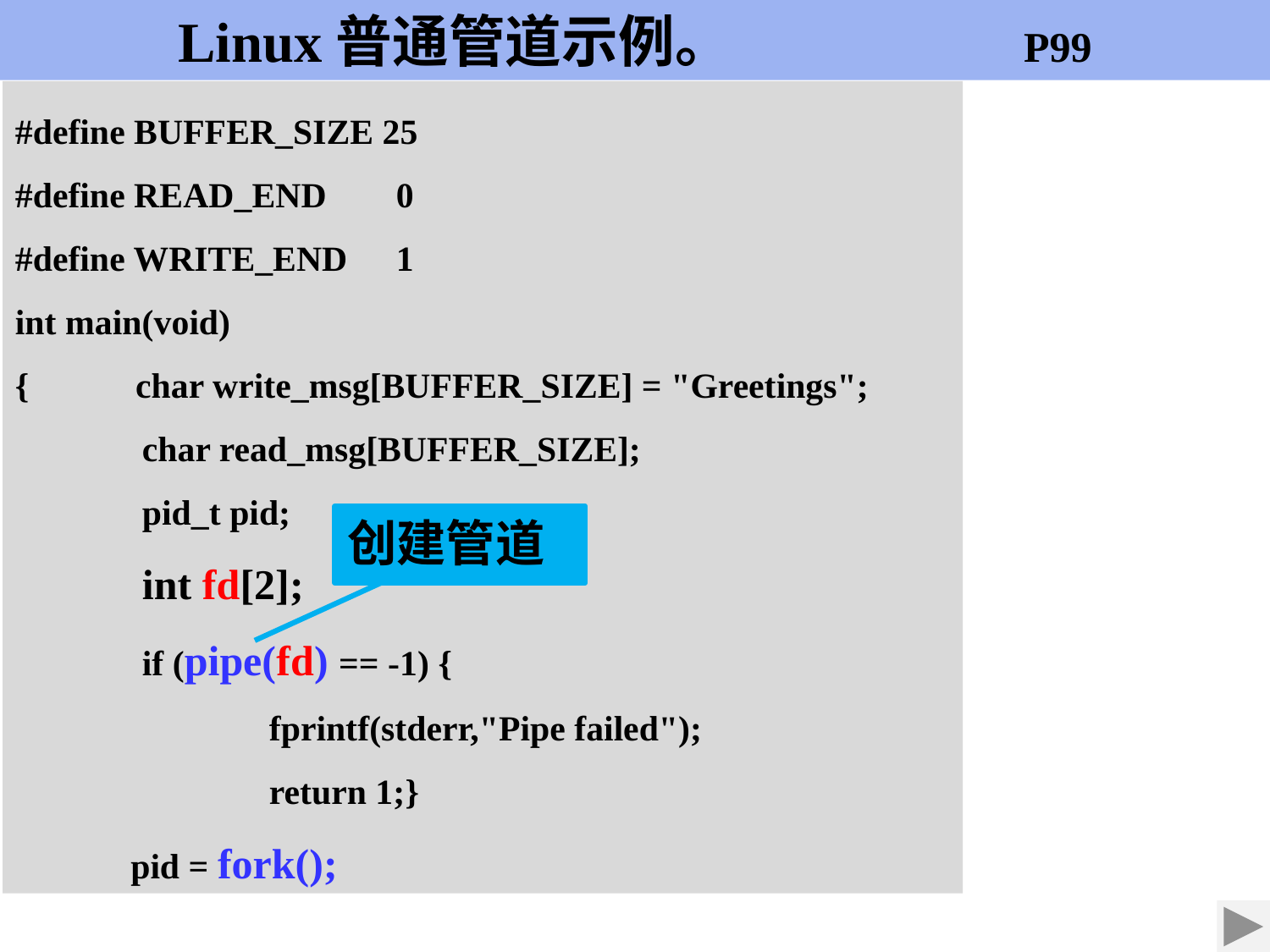

Linux普通管道示例。                         P99
#define BUFFER_SIZE 25
#define READ_END	0
#define WRITE_END	1
int main(void)
{            char write_msg[BUFFER_SIZE] = "Greetings";
	char read_msg[BUFFER_SIZE];
	pid_t pid;
	int fd[2];
	if (pipe(fd) == -1) {
		fprintf(stderr,"Pipe failed");
		return 1;}
             pid = fork();
创建管道